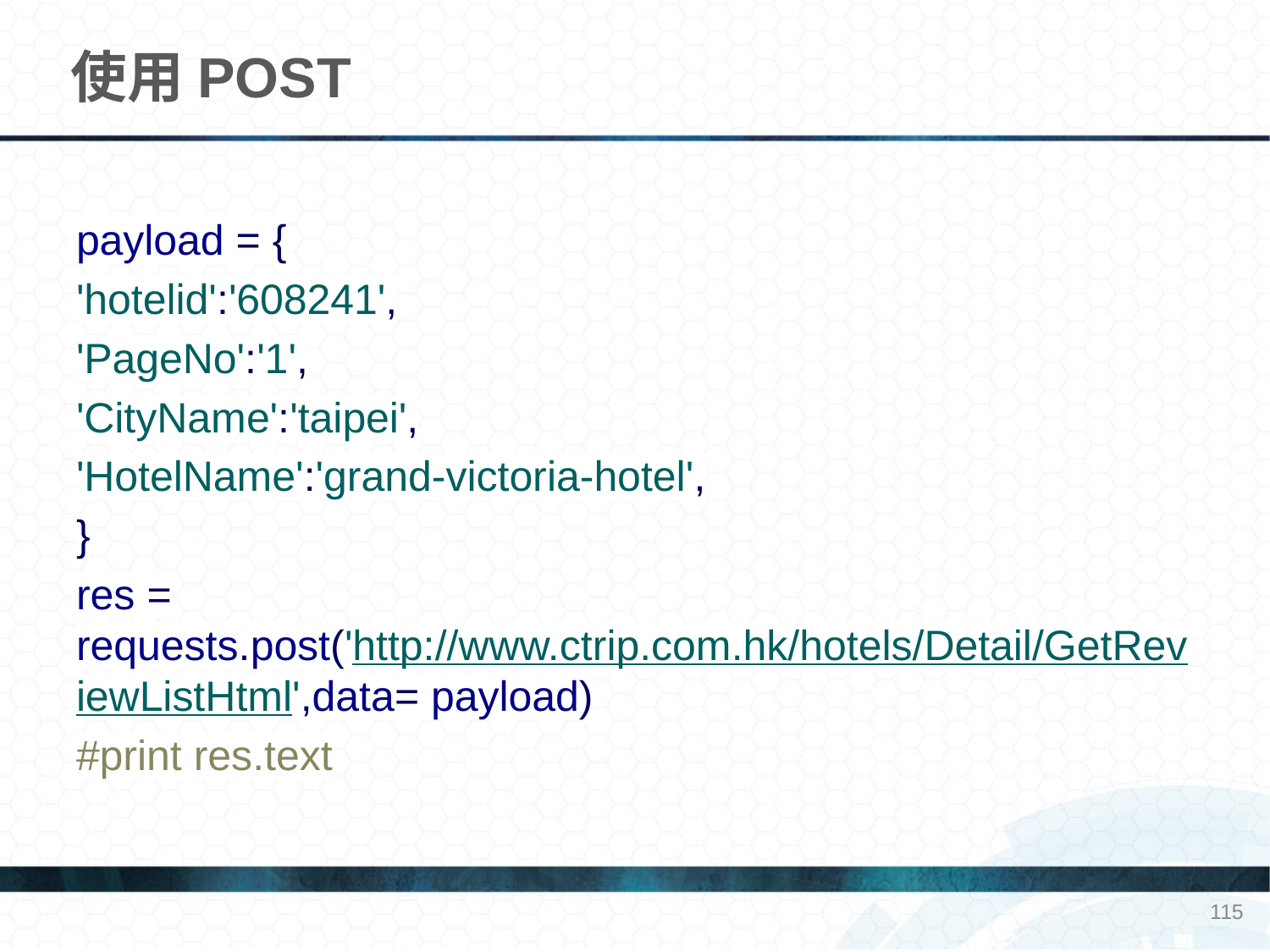

# 使用POST
payload = {
'hotelid':'608241',
'PageNo':'1',
'CityName':'taipei',
'HotelName':'grand-victoria-hotel',
}
res = requests.post('http://www.ctrip.com.hk/hotels/Detail/GetReviewListHtml',data= payload)
#print res.text
115